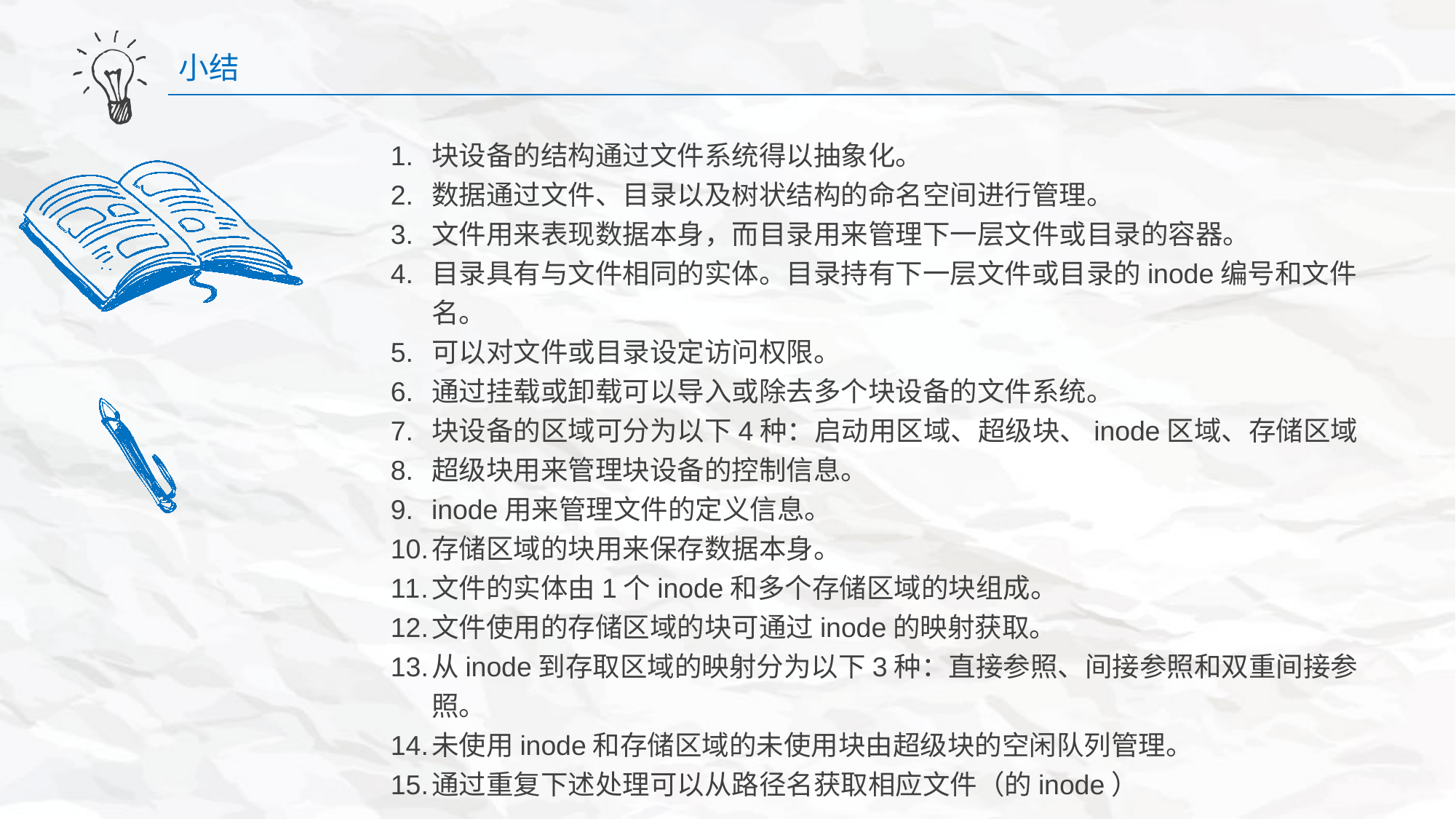

小结
块设备的结构通过文件系统得以抽象化。
数据通过文件、目录以及树状结构的命名空间进行管理。
文件用来表现数据本身，而目录用来管理下一层文件或目录的容器。
目录具有与文件相同的实体。目录持有下一层文件或目录的inode编号和文件名。
可以对文件或目录设定访问权限。
通过挂载或卸载可以导入或除去多个块设备的文件系统。
块设备的区域可分为以下4种：启动用区域、超级块、inode区域、存储区域
超级块用来管理块设备的控制信息。
inode用来管理文件的定义信息。
存储区域的块用来保存数据本身。
文件的实体由1个inode和多个存储区域的块组成。
文件使用的存储区域的块可通过inode的映射获取。
从inode到存取区域的映射分为以下3种：直接参照、间接参照和双重间接参照。
未使用inode和存储区域的未使用块由超级块的空闲队列管理。
通过重复下述处理可以从路径名获取相应文件（的inode）